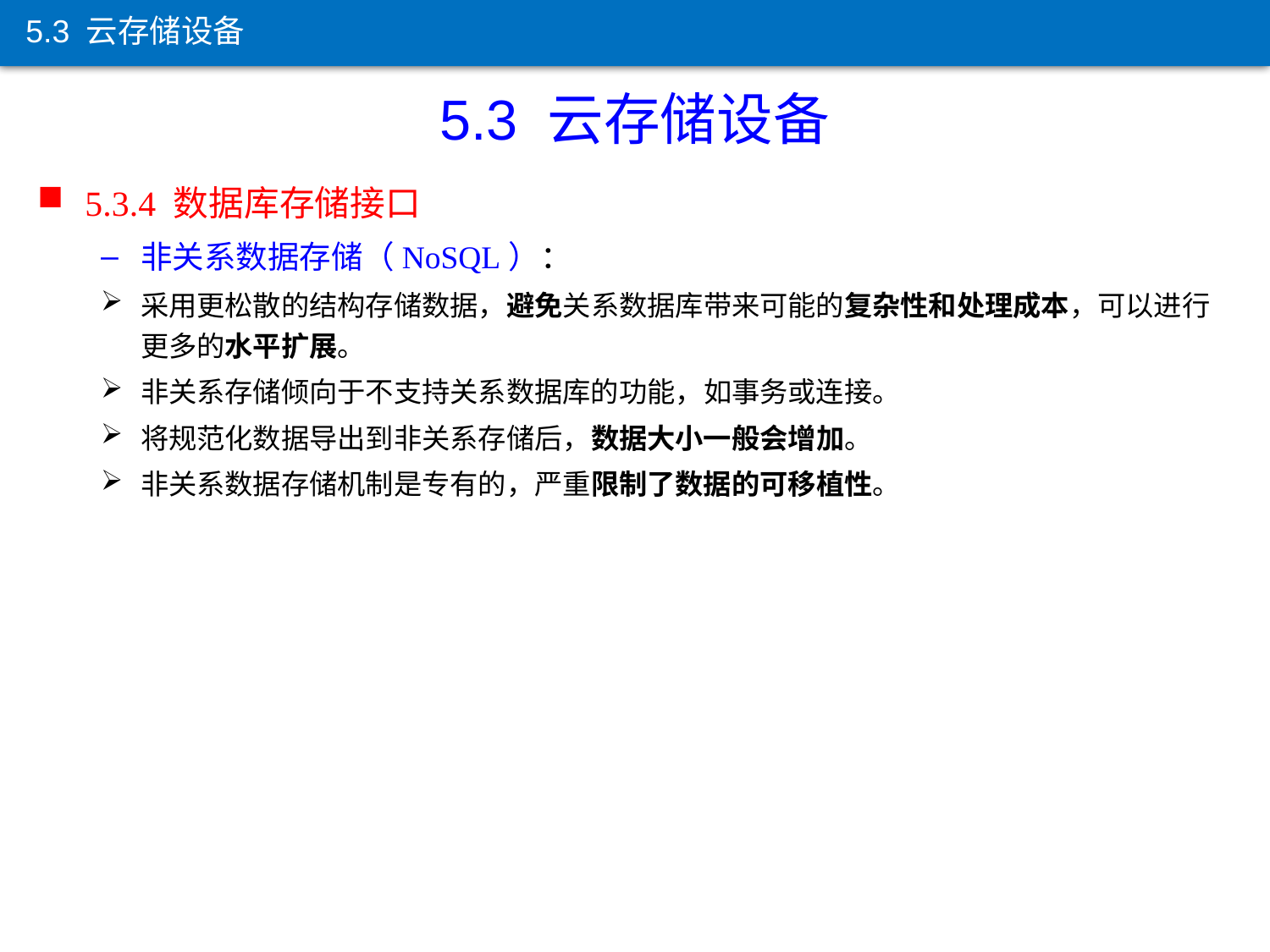

5.3 云存储设备
5.3 云存储设备
5.3.4 数据库存储接口
非关系数据存储（NoSQL）：
采用更松散的结构存储数据，避免关系数据库带来可能的复杂性和处理成本，可以进行更多的水平扩展。
非关系存储倾向于不支持关系数据库的功能，如事务或连接。
将规范化数据导出到非关系存储后，数据大小一般会增加。
非关系数据存储机制是专有的，严重限制了数据的可移植性。
25